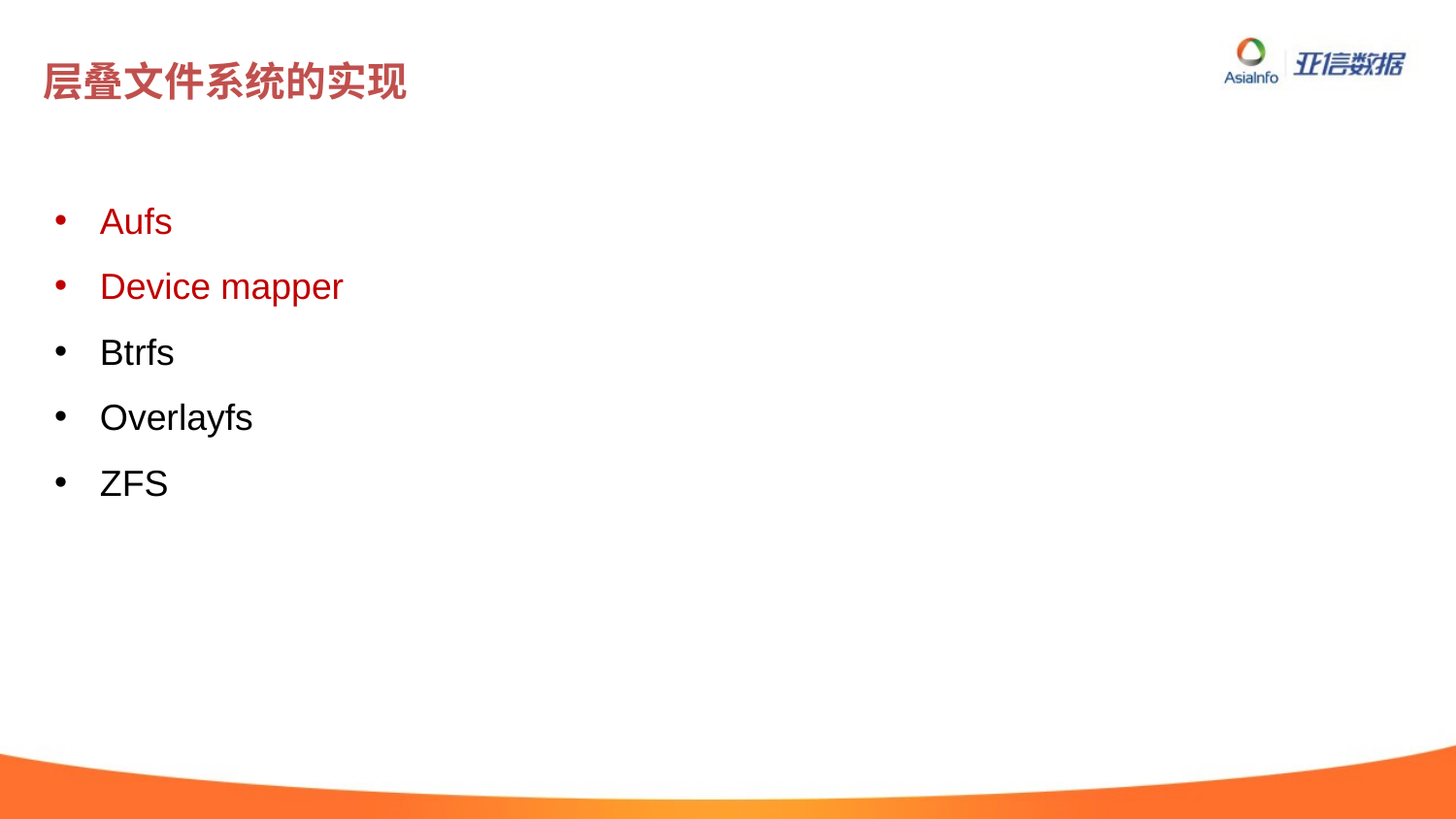

# 层叠文件系统的实现
Aufs
Device mapper
Btrfs
Overlayfs
ZFS